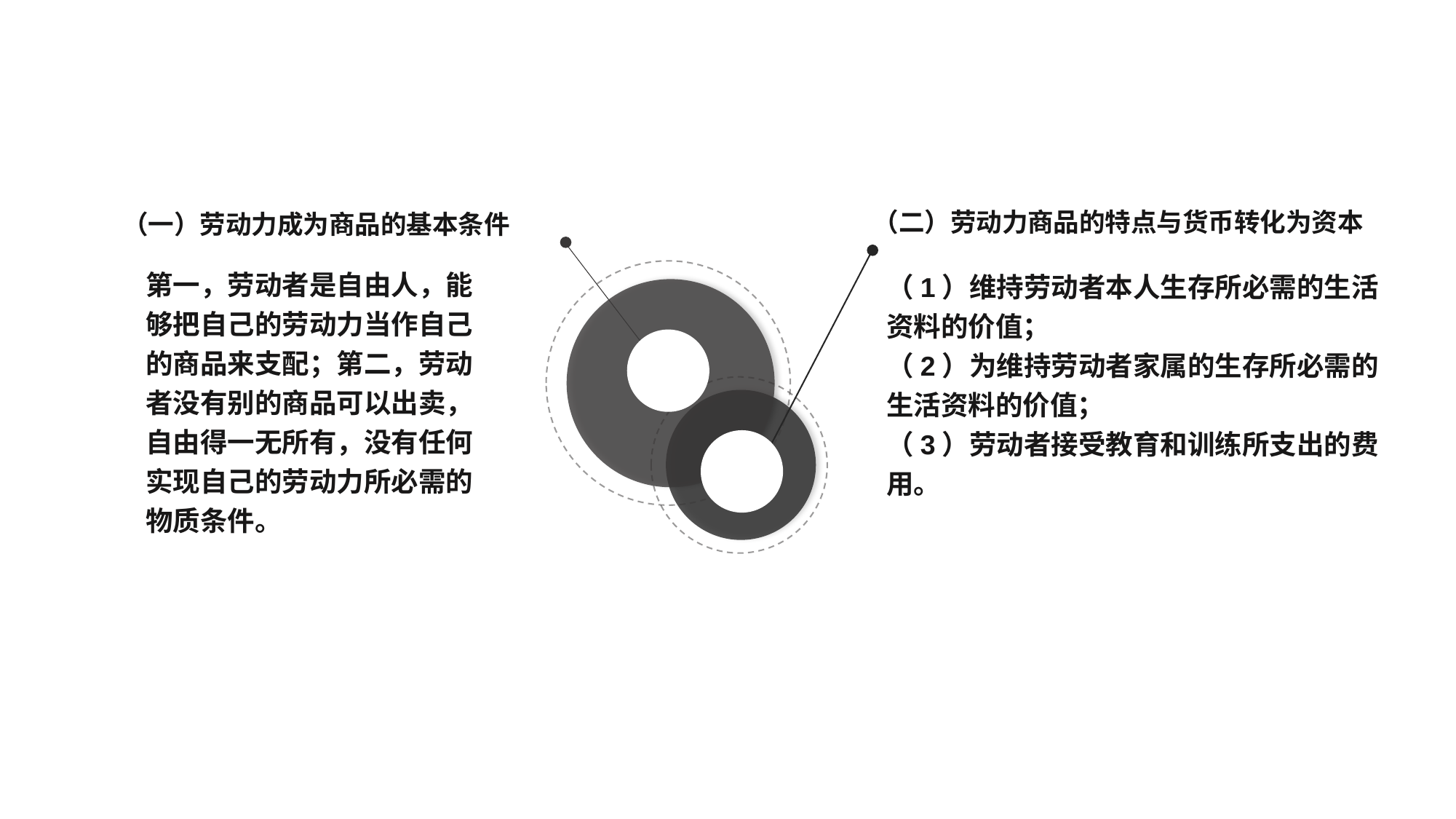

（二）劳动力商品的特点与货币转化为资本
（一）劳动力成为商品的基本条件

第一，劳动者是自由人，能够把自己的劳动力当作自己的商品来支配；第二，劳动者没有别的商品可以出卖，自由得一无所有，没有任何实现自己的劳动力所必需的物质条件。
（1）维持劳动者本人生存所必需的生活资料的价值；
（2）为维持劳动者家属的生存所必需的生活资料的价值；
（3）劳动者接受教育和训练所支出的费用。